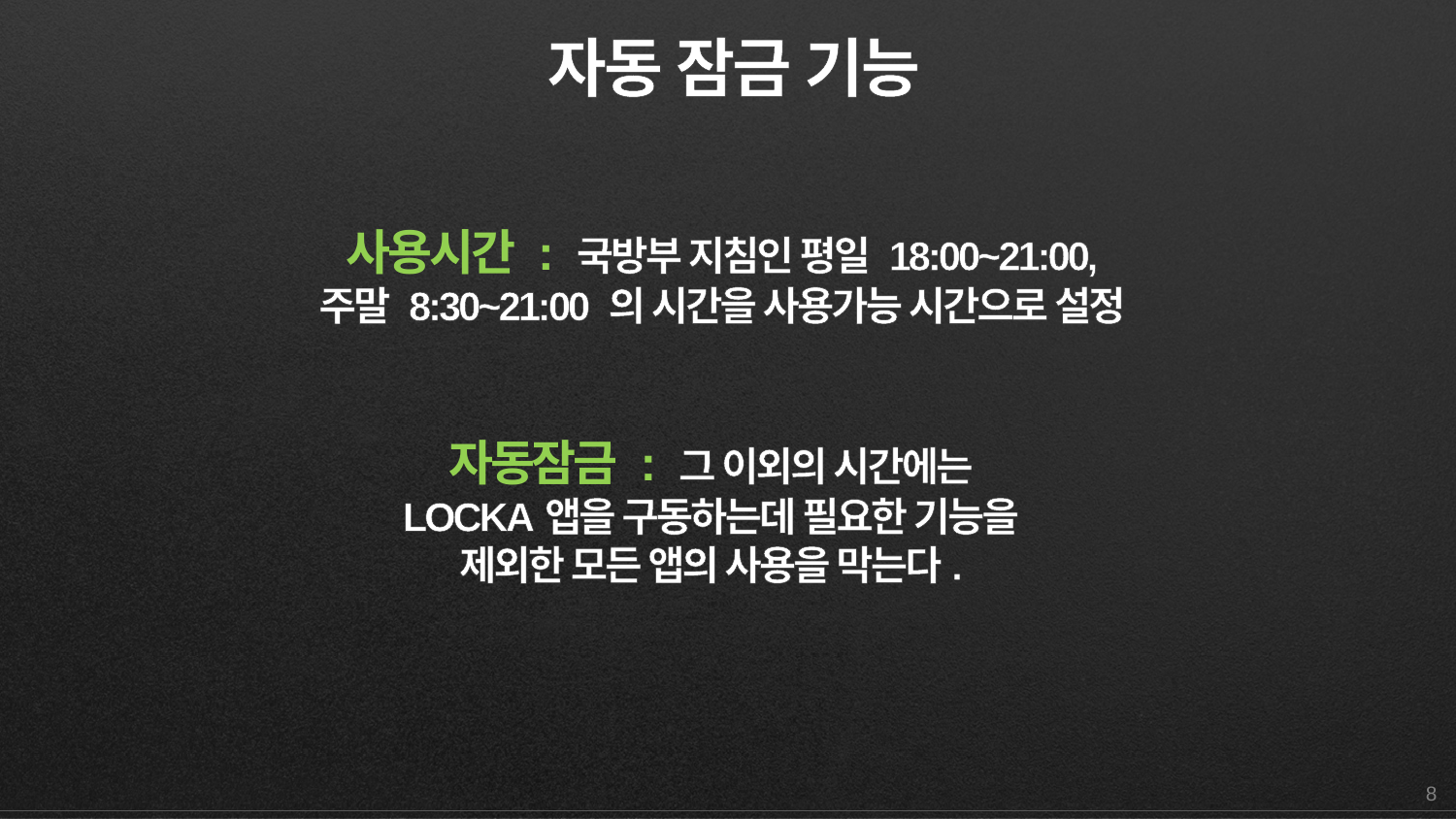

자동 잠금 기능
사용시간 : 국방부 지침인 평일 18:00~21:00,
주말 8:30~21:00 의 시간을 사용가능 시간으로 설정

자동잠금 : 그 이외의 시간에는
LOCKA앱을 구동하는데 필요한 기능을
제외한 모든 앱의 사용을 막는다.